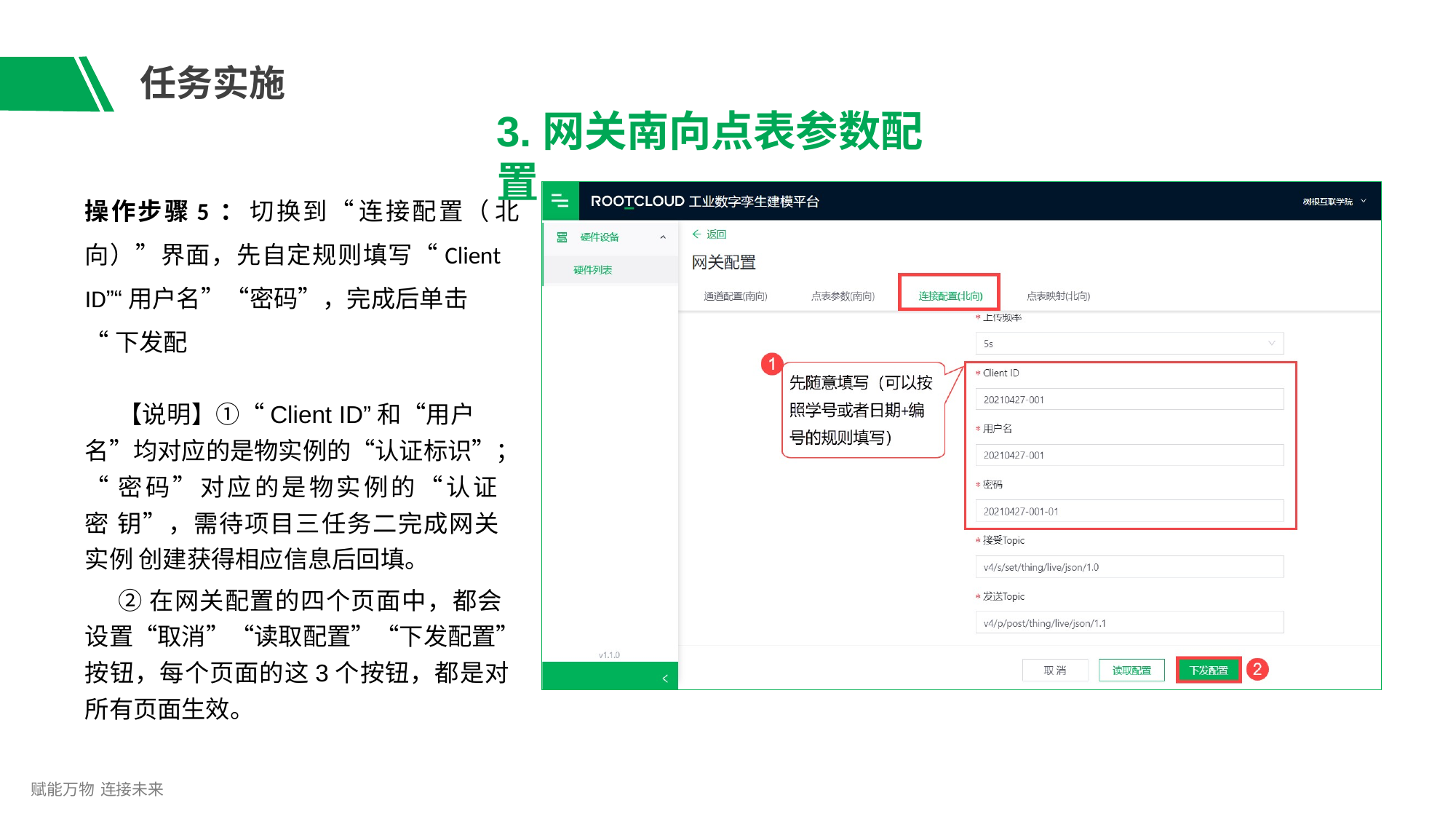

# 任务实施
3.网关南向点表参数配置

操作步骤5 ： 切换到“ 连接配置（ 北
向）”界面，先自定规则填写“Client
ID”“用户名”“密码”，完成后单击
“下发配

【说明】①“Client ID”和“用户
名”均对应的是物实例的“认证标识”；
“密码”对应的是物实例的“认证密 钥”，需待项目三任务二完成网关实例 创建获得相应信息后回填。
②在网关配置的四个页面中，都会 设置“取消”“读取配置”“下发配置” 按钮，每个页面的这3个按钮，都是对 所有页面生效。
赋能万物 连接未来